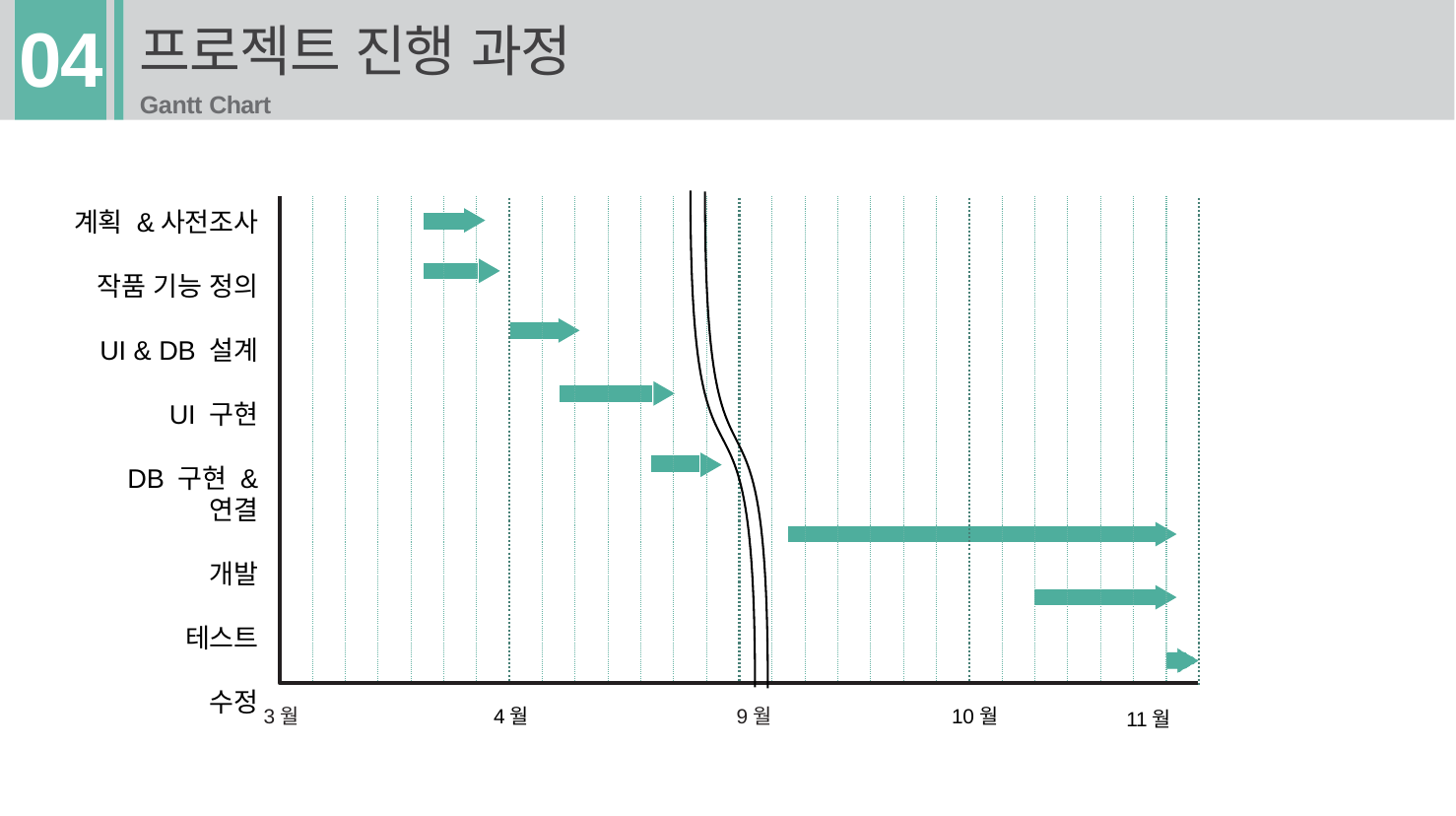

# 프로젝트 진행 과정
Gantt Chart
04

계획 &사전조사

작품 기능 정의

UI & DB 설계

UI 구현

DB 구현 & 연결

개발

테스트

수정

9월
10월
3월
4월
11월